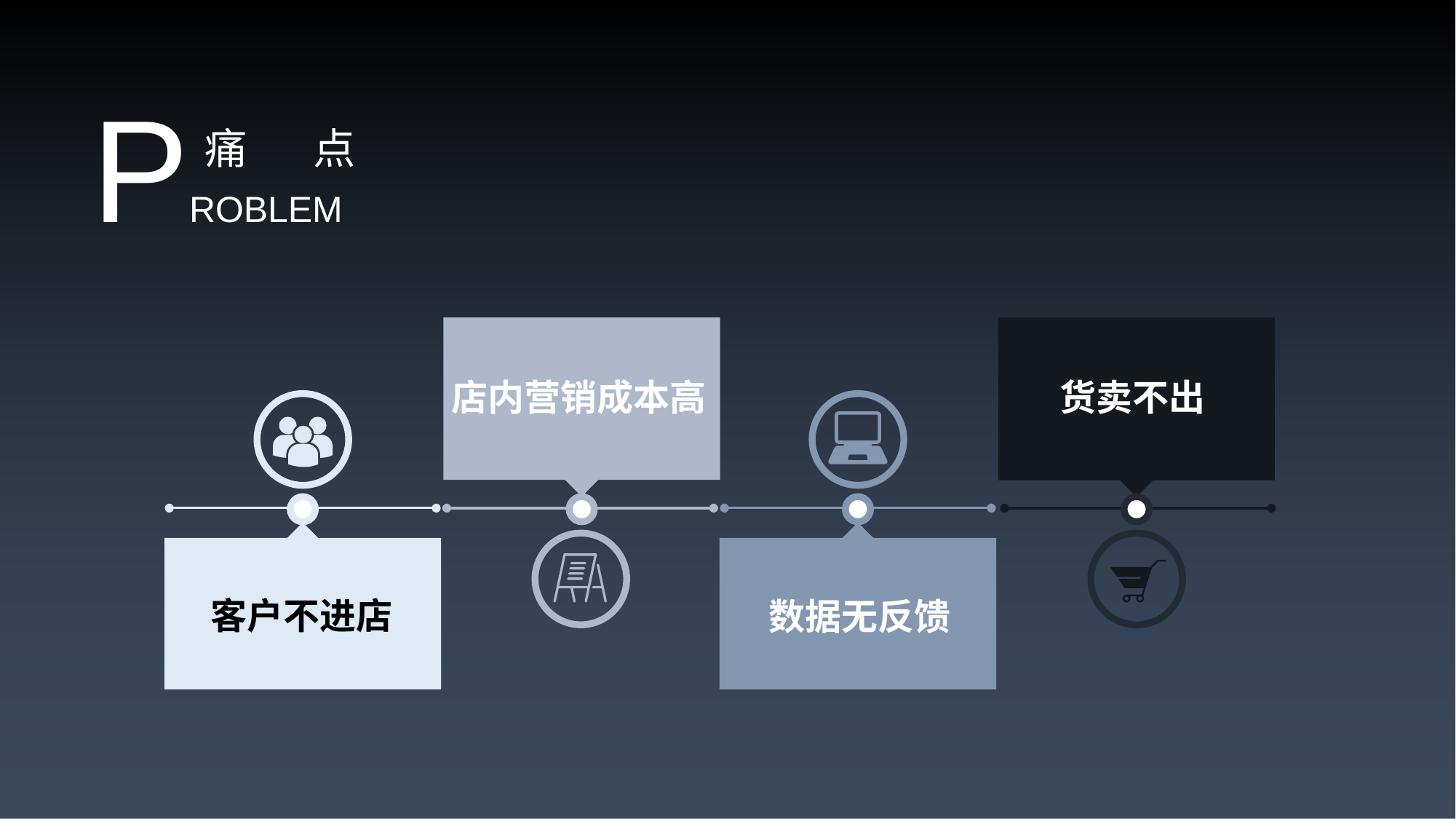

PROBLEM
痛       点

店内营销成本高

货卖不出

客户不进店

数据无反馈